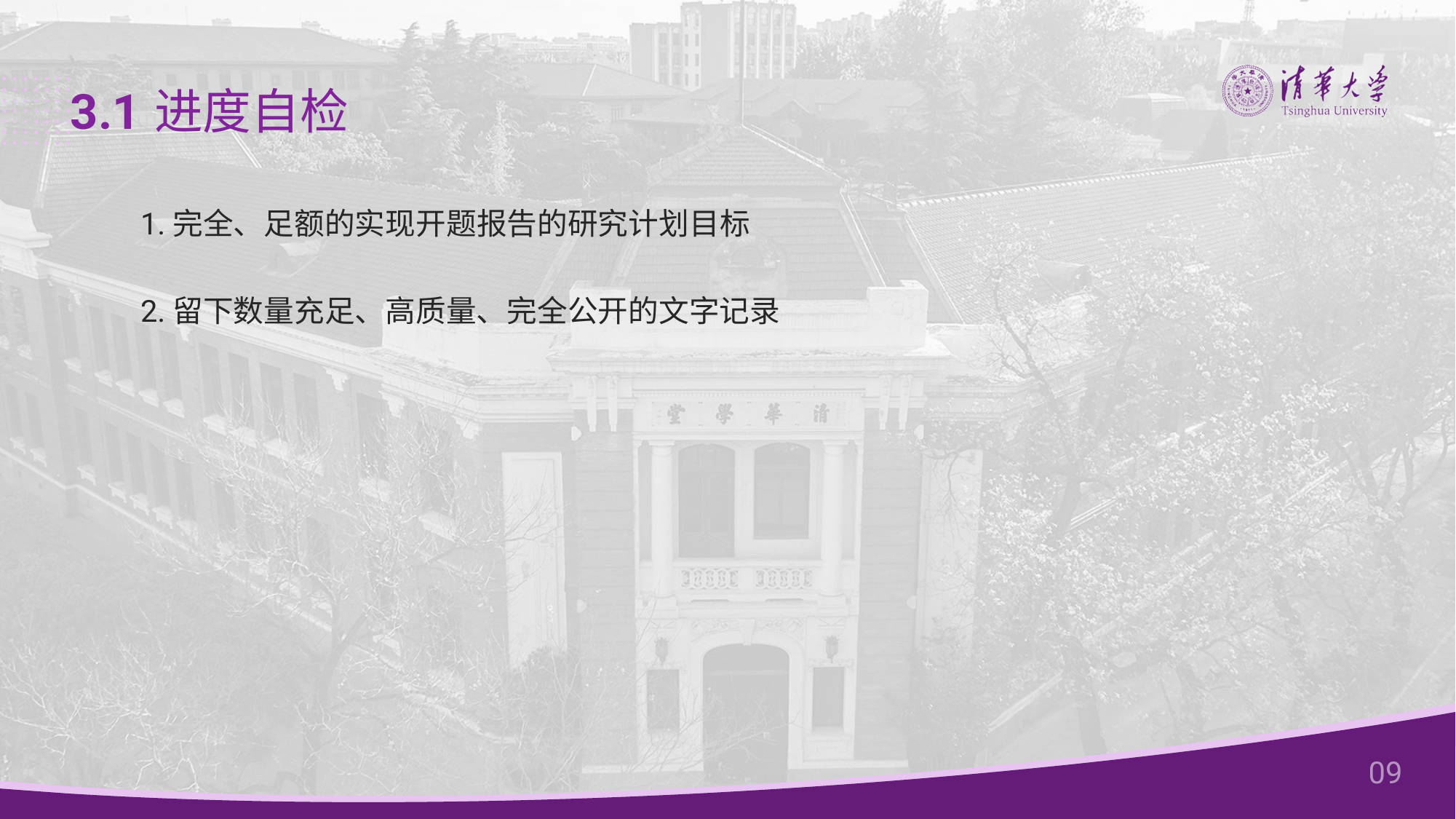

3.1
进度自检
1.完全、足额的实现开题报告的研究计划目标

2.留下数量充足、高质量、完全公开的文字记录

09